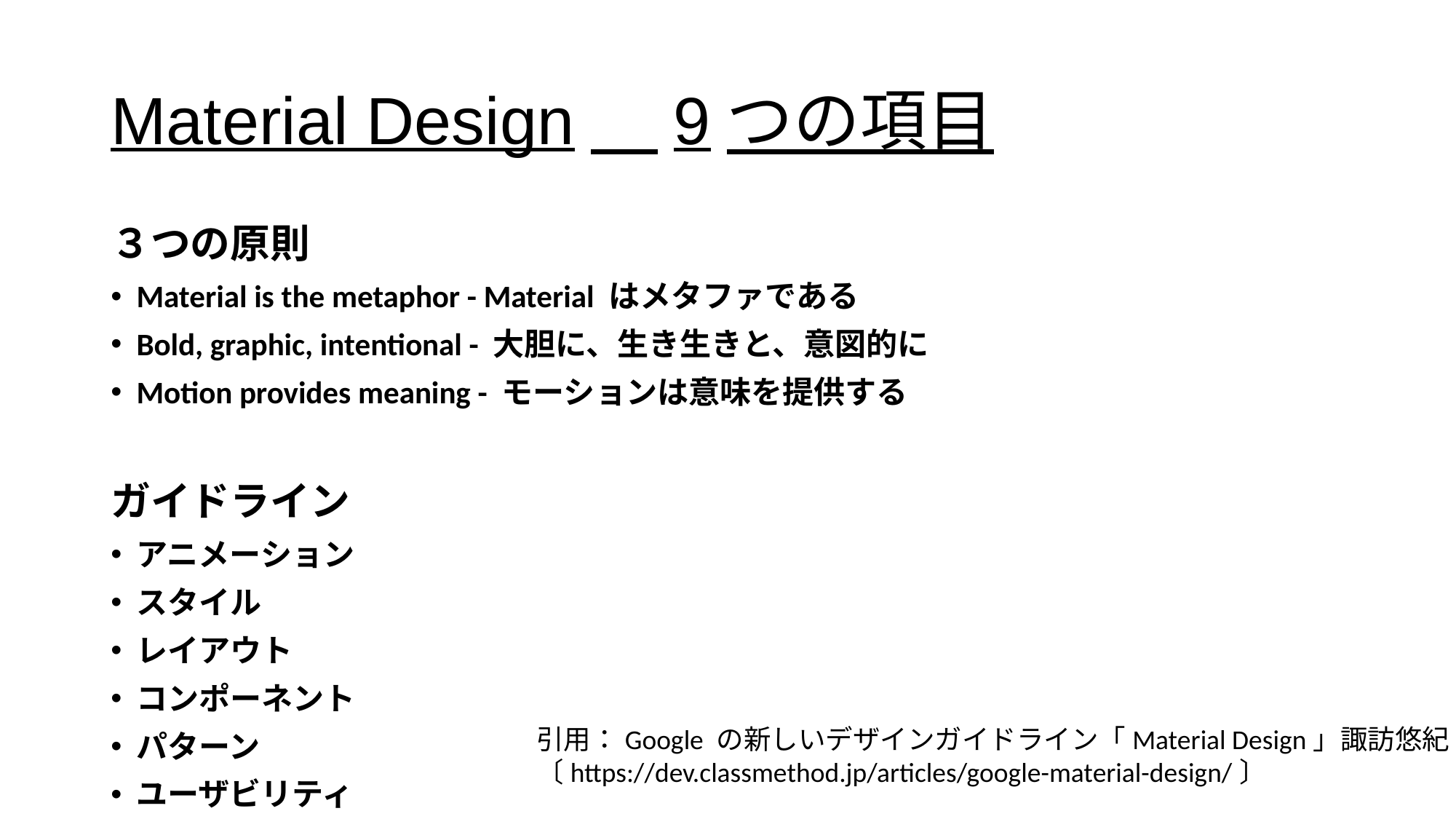

# Material Design　9つの項目
３つの原則
Material is the metaphor - Material はメタファである
Bold, graphic, intentional - 大胆に、生き生きと、意図的に
Motion provides meaning - モーションは意味を提供する

ガイドライン
アニメーション
スタイル
レイアウト
コンポーネント
パターン
ユーザビリティ

引用：Google の新しいデザインガイドライン「Material Design」諏訪悠紀
〔https://dev.classmethod.jp/articles/google-material-design/〕